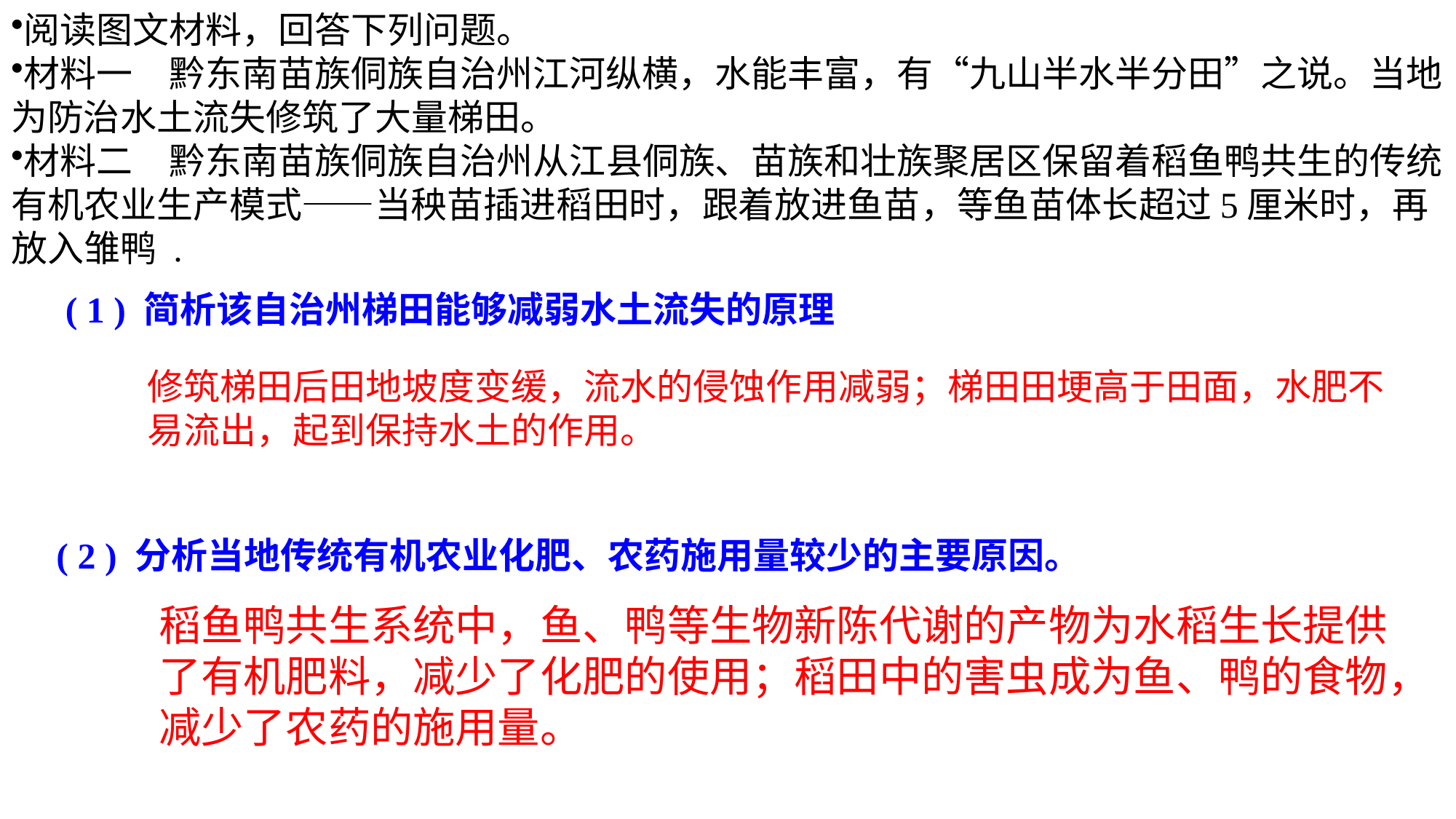

阅读图文材料，回答下列问题。
材料一　黔东南苗族侗族自治州江河纵横，水能丰富，有“九山半水半分田”之说。当地为防治水土流失修筑了大量梯田。
材料二　黔东南苗族侗族自治州从江县侗族、苗族和壮族聚居区保留着稻鱼鸭共生的传统有机农业生产模式——当秧苗插进稻田时，跟着放进鱼苗，等鱼苗体长超过5厘米时，再放入雏鸭 .
 ( 1 ) 简析该自治州梯田能够减弱水土流失的原理
修筑梯田后田地坡度变缓，流水的侵蚀作用减弱；梯田田埂高于田面，水肥不易流出，起到保持水土的作用。
( 2 ) 分析当地传统有机农业化肥、农药施用量较少的主要原因。
稻鱼鸭共生系统中，鱼、鸭等生物新陈代谢的产物为水稻生长提供了有机肥料，减少了化肥的使用；稻田中的害虫成为鱼、鸭的食物，减少了农药的施用量。